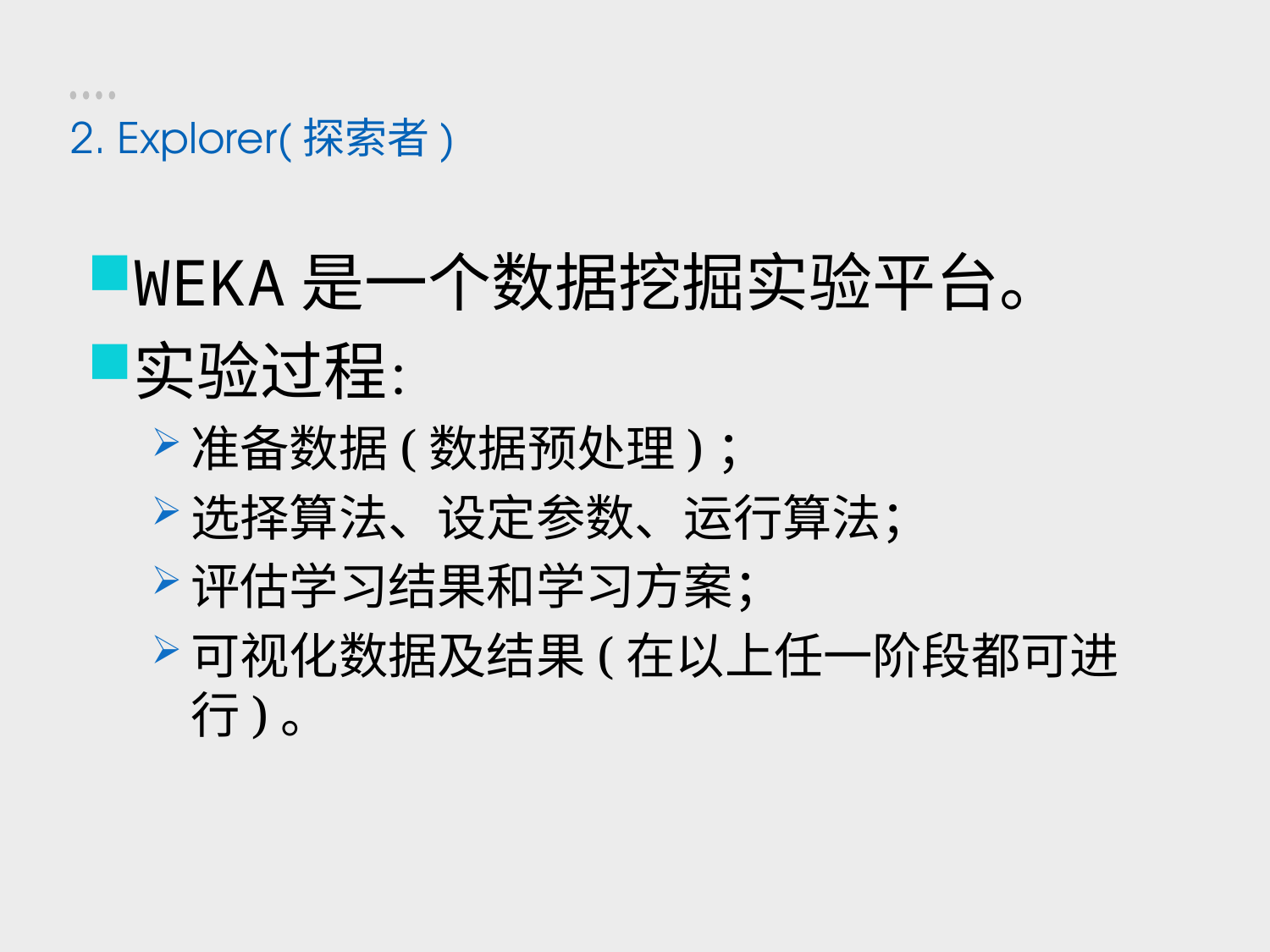

2. Explorer(探索者)
WEKA是一个数据挖掘实验平台。
实验过程：
准备数据(数据预处理)；
选择算法、设定参数、运行算法；
评估学习结果和学习方案；
可视化数据及结果(在以上任一阶段都可进行)。